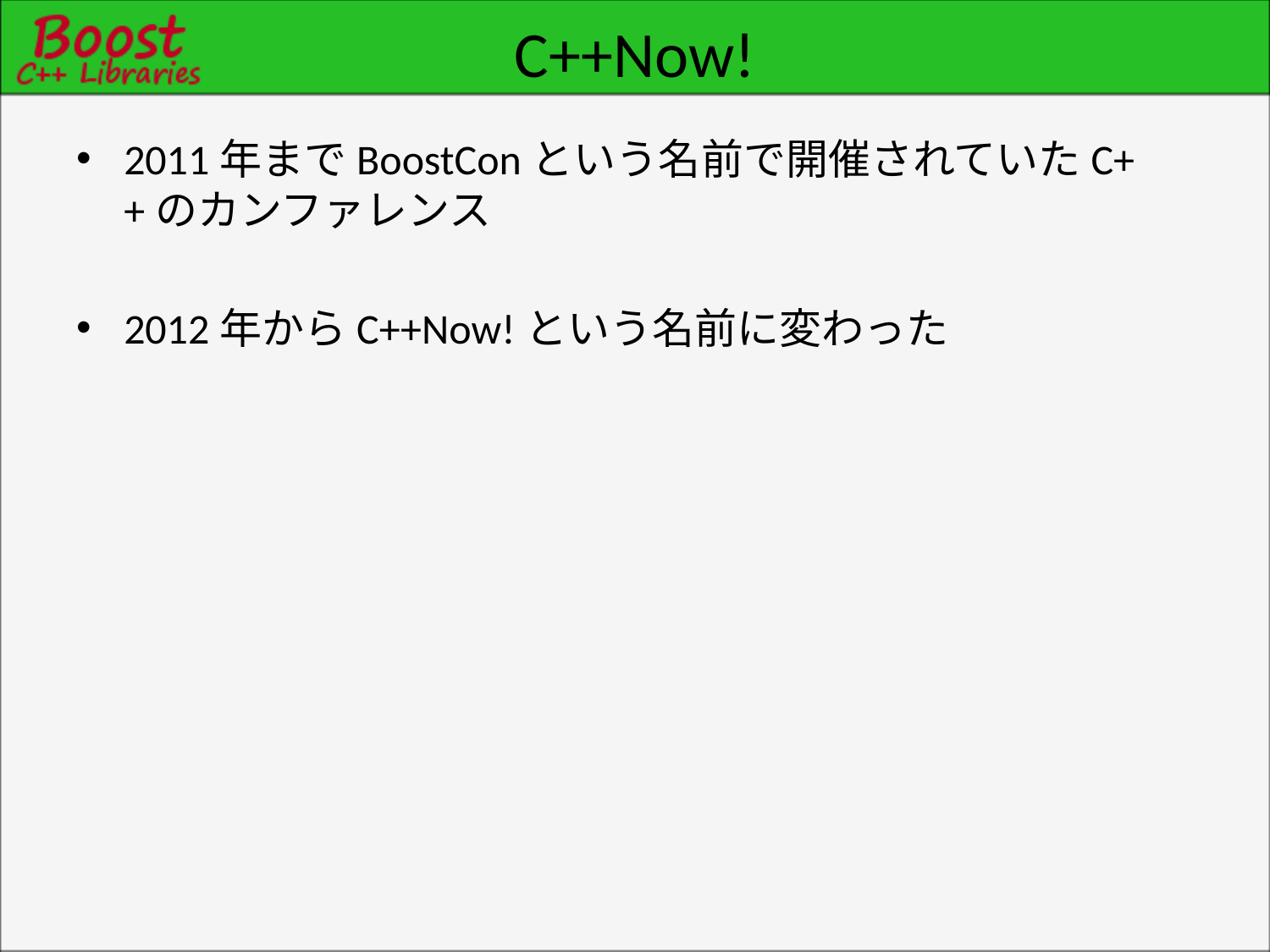

# C++Now!
2011年までBoostConという名前で開催されていたC++のカンファレンス

2012年からC++Now!という名前に変わった